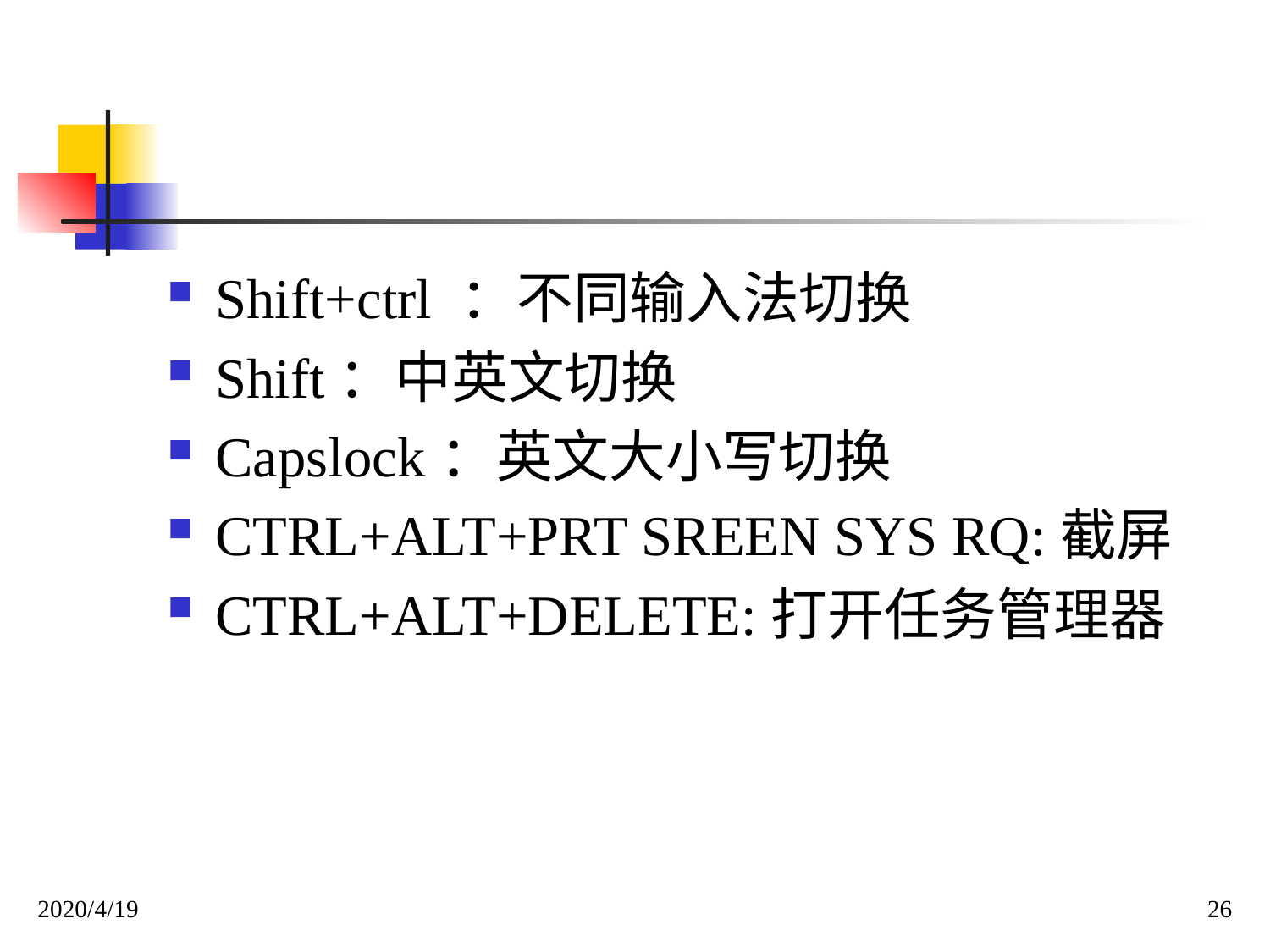

#
Shift+ctrl ：不同输入法切换
Shift：中英文切换
Capslock：英文大小写切换
CTRL+ALT+PRT SREEN SYS RQ:截屏
CTRL+ALT+DELETE:打开任务管理器

2020/4/19
26